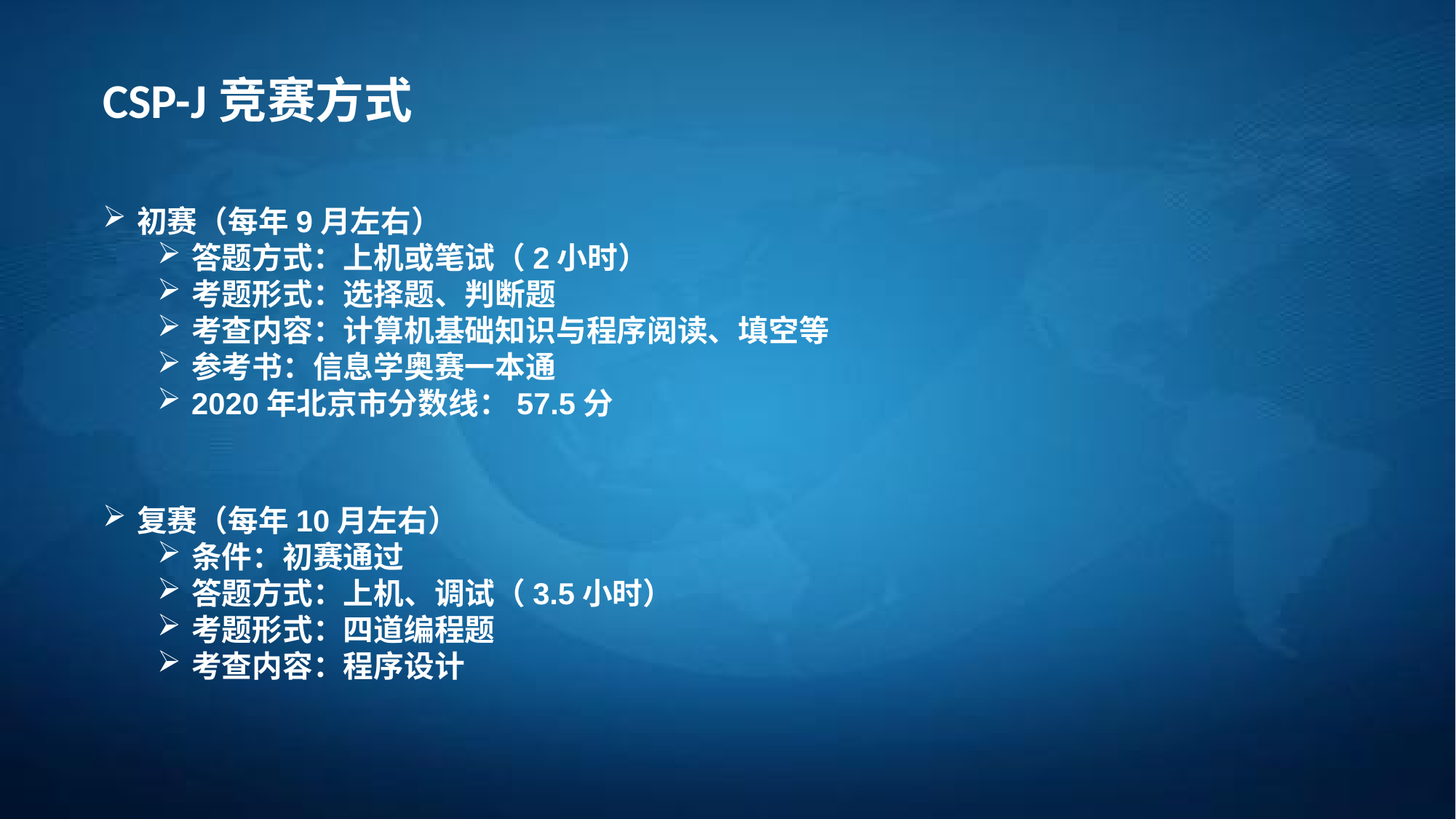

CSP-J竞赛方式
初赛（每年9月左右）
答题方式：上机或笔试（2小时）
考题形式：选择题、判断题
考查内容：计算机基础知识与程序阅读、填空等
参考书：信息学奥赛一本通
2020年北京市分数线：57.5分

复赛（每年10月左右）
条件：初赛通过
答题方式：上机、调试（3.5小时）
考题形式：四道编程题
考查内容：程序设计